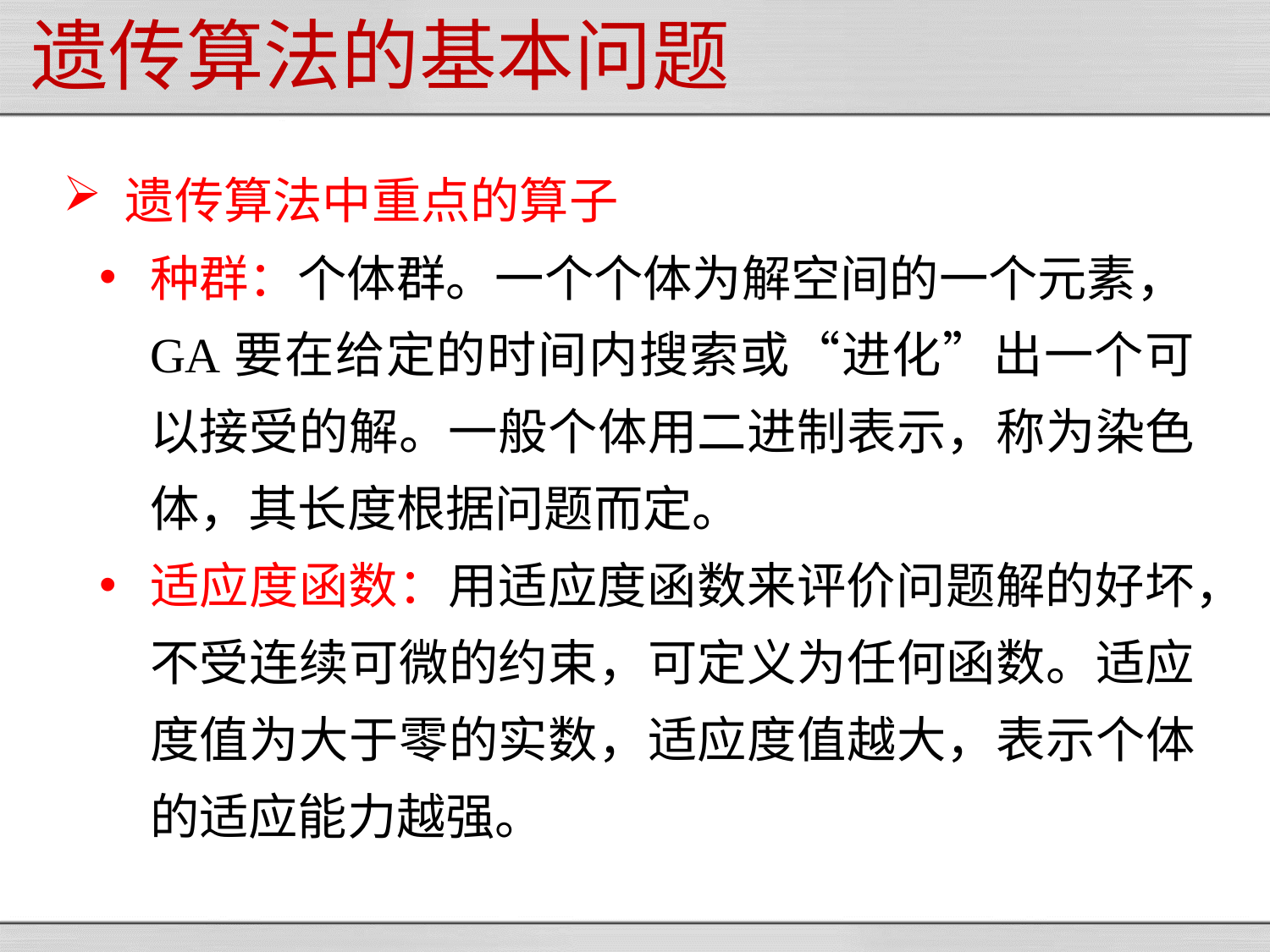

# 遗传算法的基本问题
遗传算法中重点的算子
种群：个体群。一个个体为解空间的一个元素，GA要在给定的时间内搜索或“进化”出一个可以接受的解。一般个体用二进制表示，称为染色体，其长度根据问题而定。
适应度函数：用适应度函数来评价问题解的好坏，不受连续可微的约束，可定义为任何函数。适应度值为大于零的实数，适应度值越大，表示个体的适应能力越强。